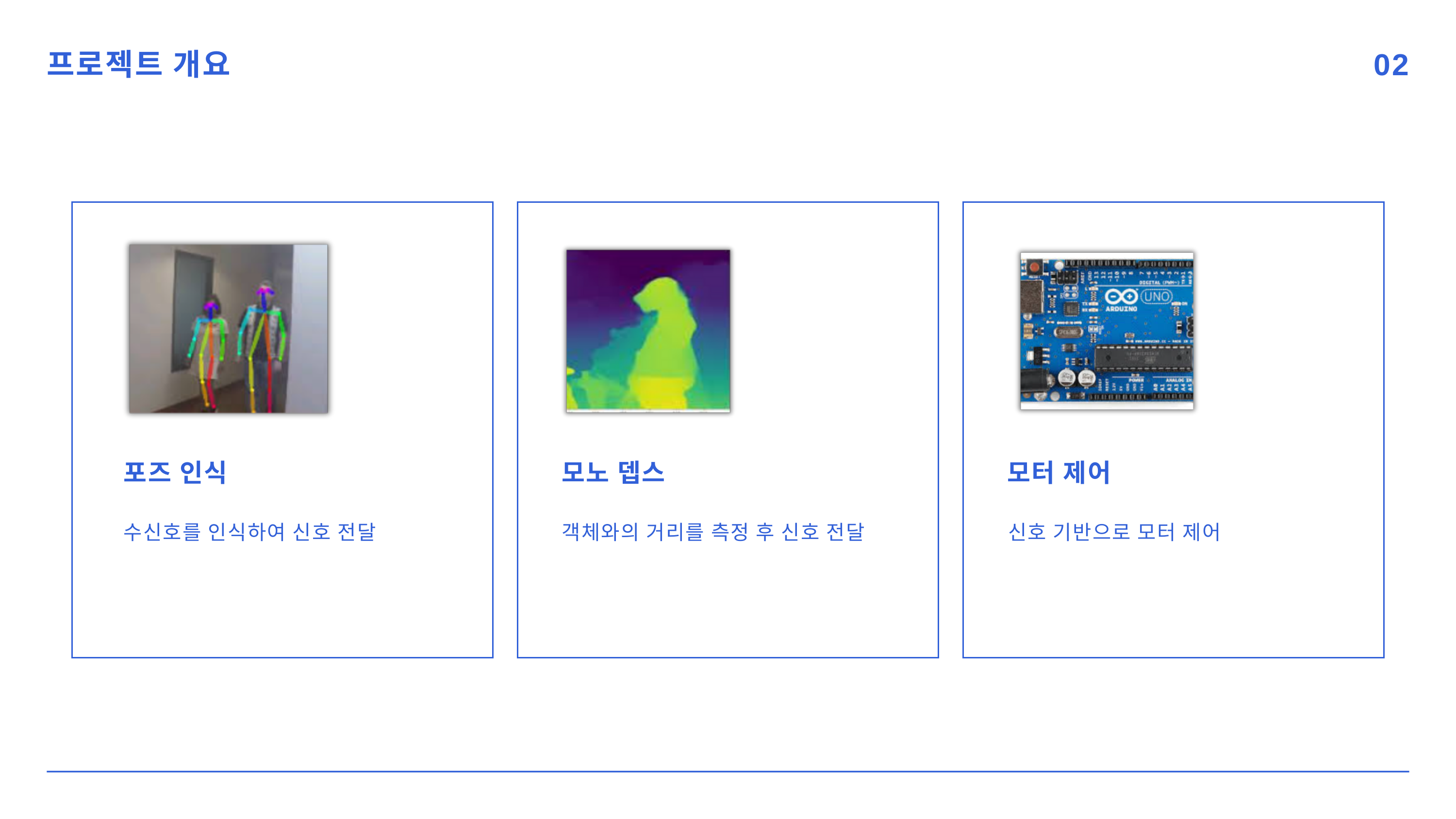

프로젝트 개요
02

포즈 인식
모노 뎁스
모터 제어
수신호를 인식하여 신호 전달
객체와의 거리를 측정 후 신호 전달
신호 기반으로 모터 제어